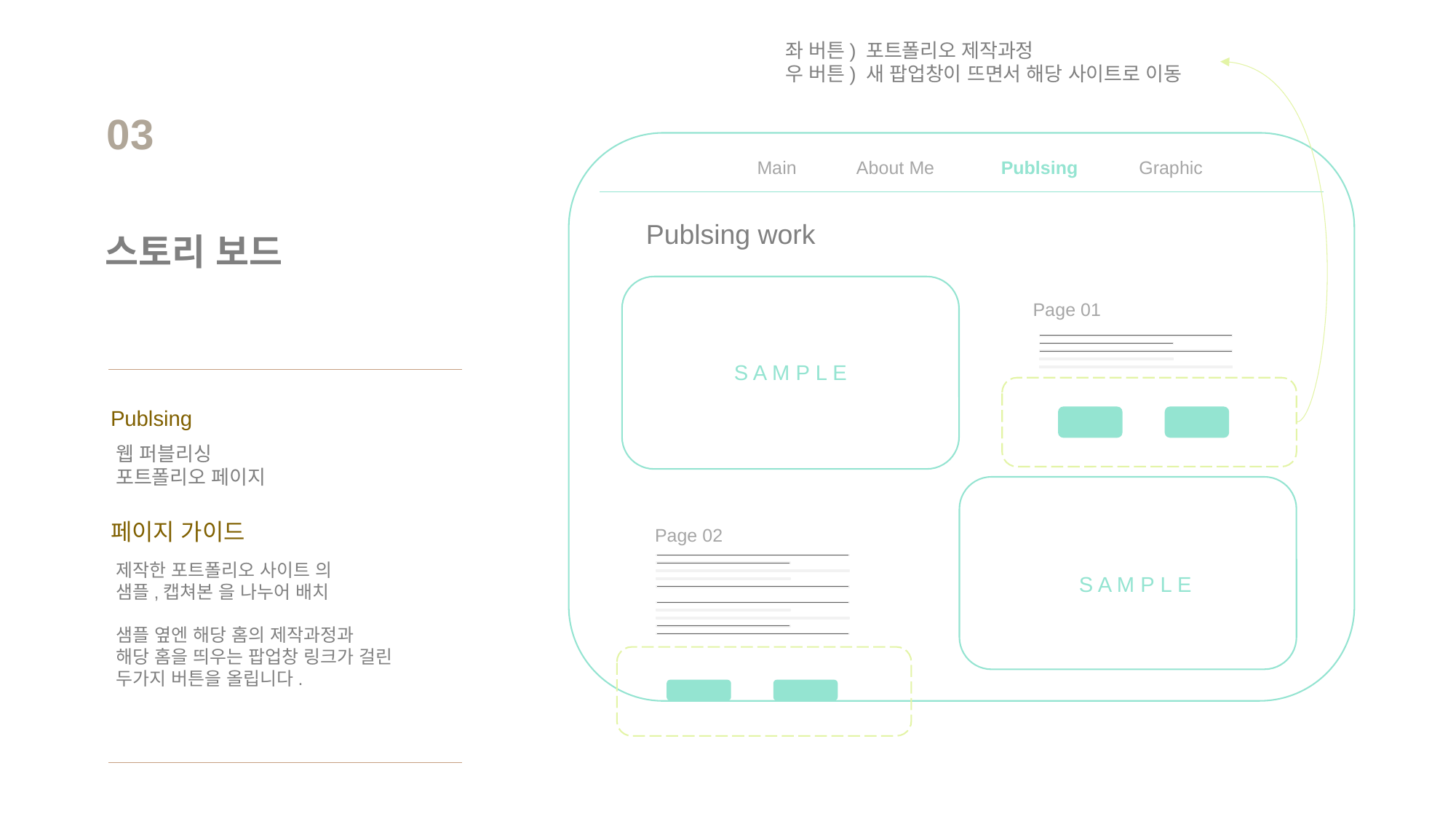

좌 버튼) 포트폴리오 제작과정
우 버튼) 새 팝업창이 뜨면서 해당 사이트로 이동
03

Main            About Me             Publsing            Graphic
Publsing work
스토리 보드

Page 01

S A M P L E
Publsing

웹 퍼블리싱
포트폴리오 페이지
페이지 가이드

Page 02
제작한 포트폴리오 사이트 의
샘플,캡쳐본 을 나누어 배치

샘플 옆엔 해당 홈의 제작과정과
해당 홈을 띄우는 팝업창 링크가 걸린
두가지 버튼을 올립니다.

S A M P L E